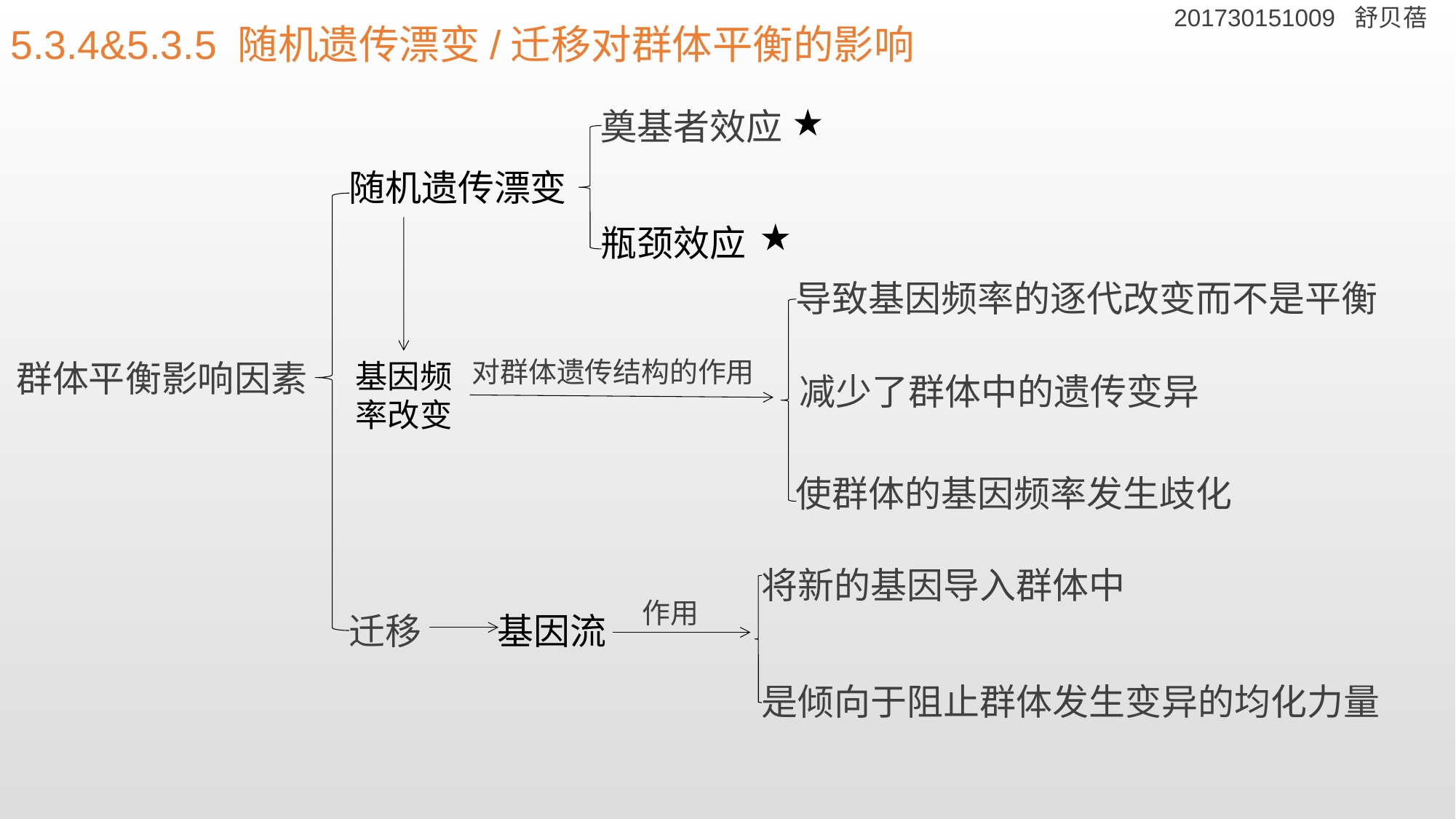

201730151009  舒贝蓓
5.3.4&5.3.5 随机遗传漂变/迁移对群体平衡的影响
奠基者效应

随机遗传漂变

瓶颈效应

导致基因频率的逐代改变而不是平衡

对群体遗传结构的作用
群体平衡影响因素
基因频率改变
减少了群体中的遗传变异
使群体的基因频率发生歧化
将新的基因导入群体中

作用
迁移
基因流
是倾向于阻止群体发生变异的均化力量